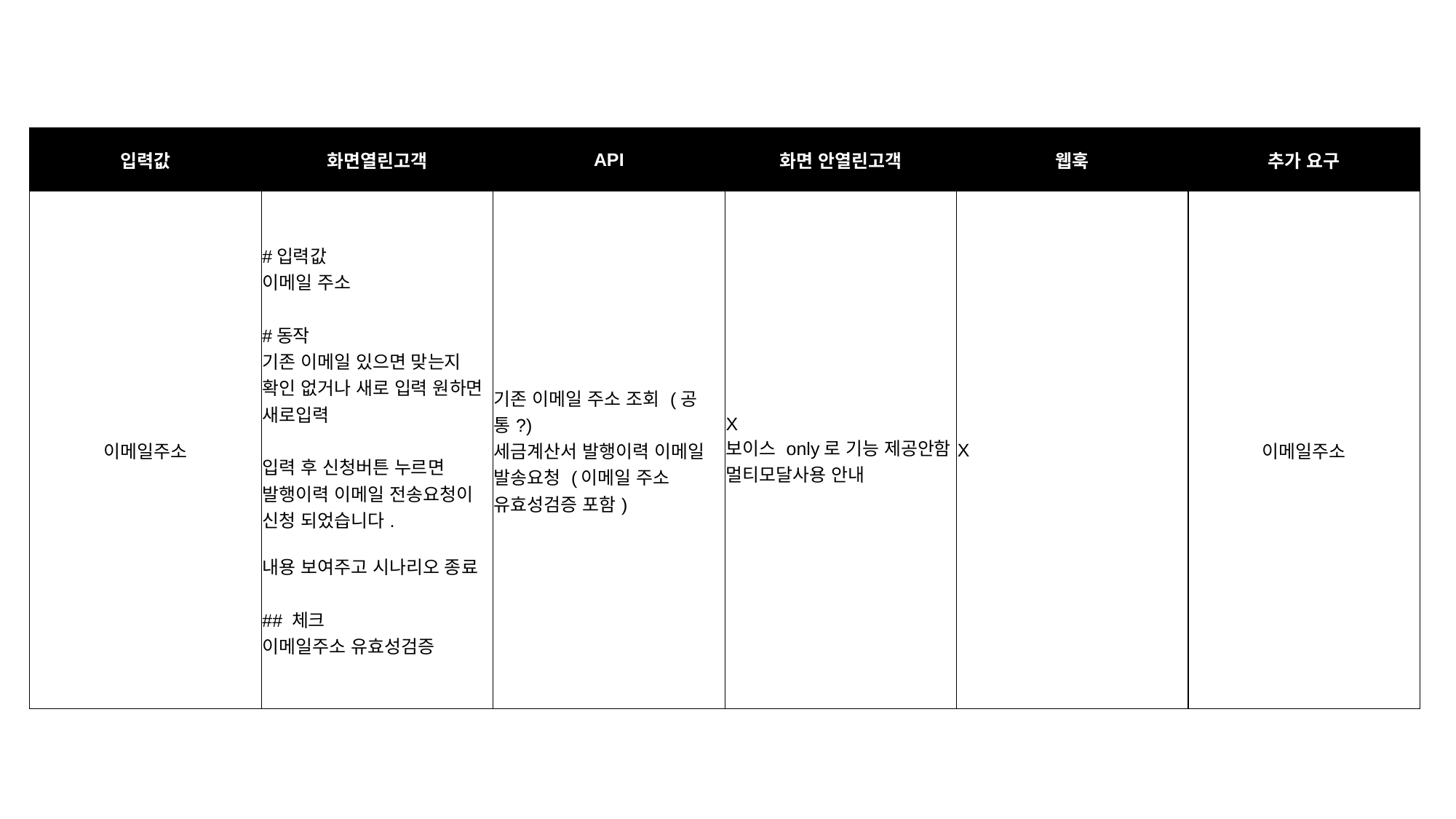

| 입력값 | 화면열린고객 | API | 화면 안열린고객 | 웹훅 | 추가 요구 |
| --- | --- | --- | --- | --- | --- |
| 이메일주소 | #입력값 이메일 주소 #동작 기존 이메일 있으면 맞는지 확인 없거나 새로 입력 원하면 새로입력 입력 후 신청버튼 누르면 발행이력 이메일 전송요청이 신청 되었습니다. 내용 보여주고 시나리오 종료  ## 체크 이메일주소 유효성검증 | 기존 이메일 주소 조회 (공통?) 세금계산서 발행이력 이메일 발송요청 (이메일 주소 유효성검증 포함) | X 보이스 only로 기능 제공안함 멀티모달사용 안내 | X | 이메일주소 |